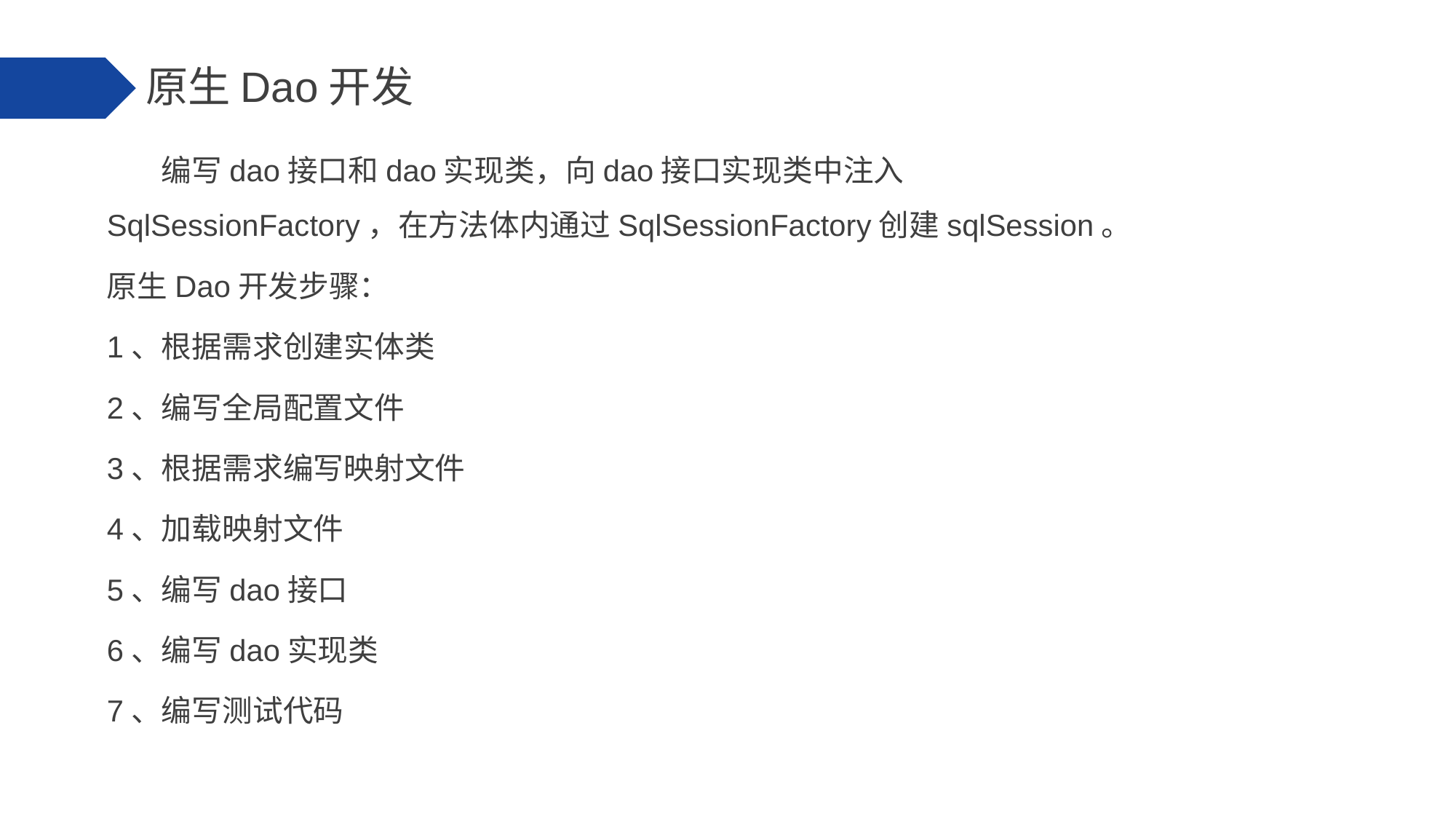

原生Dao开发
编写dao接口和dao实现类，向dao接口实现类中注入SqlSessionFactory，在方法体内通过SqlSessionFactory创建sqlSession。
原生Dao开发步骤：
1、根据需求创建实体类
2、编写全局配置文件
3、根据需求编写映射文件
4、加载映射文件
5、编写dao接口
6、编写dao实现类
7、编写测试代码